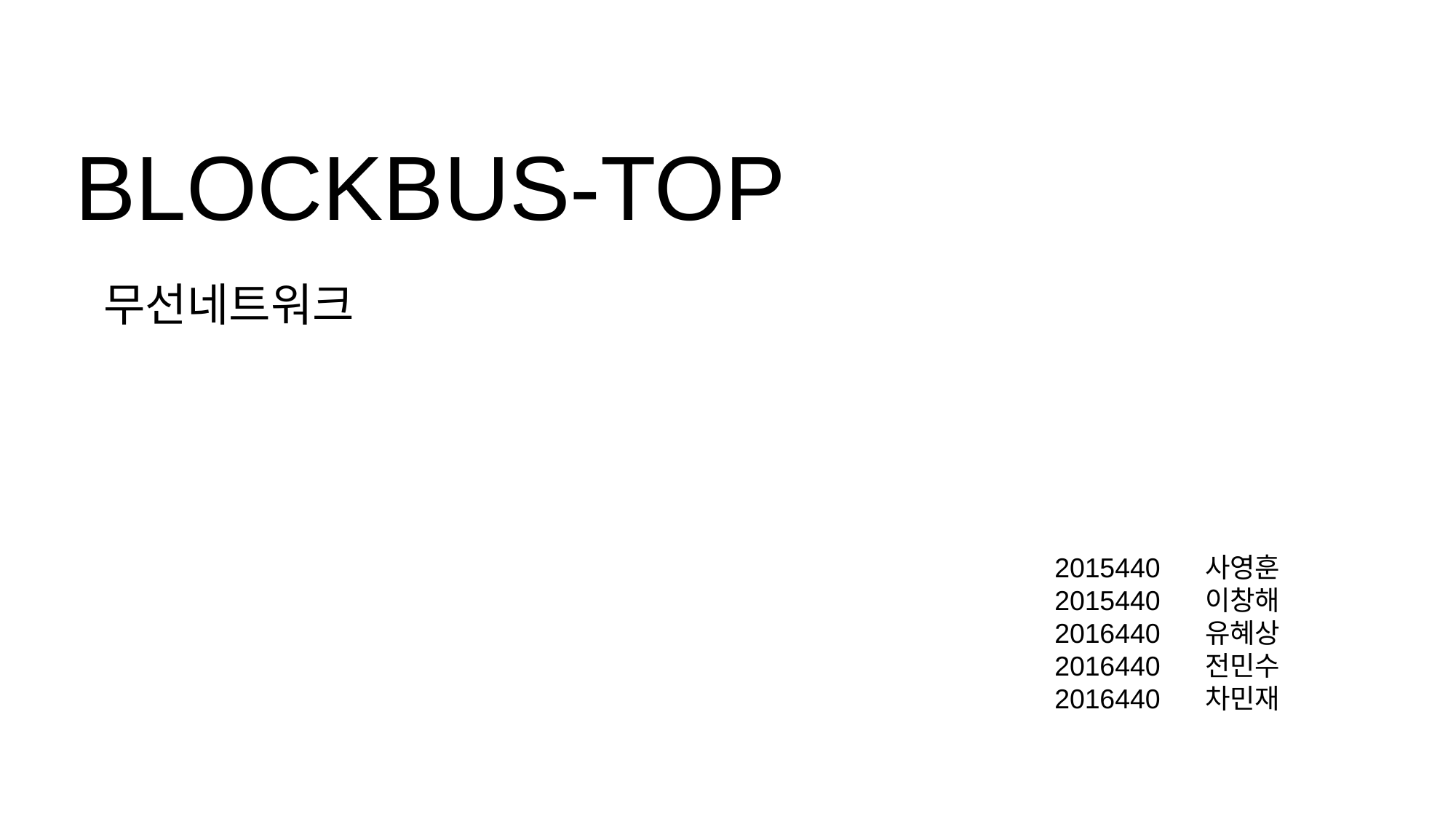

# BLOCKBUS-TOP
무선네트워크
2015440     사영훈
2015440     이창해
2016440     유혜상
2016440     전민수
2016440     차민재